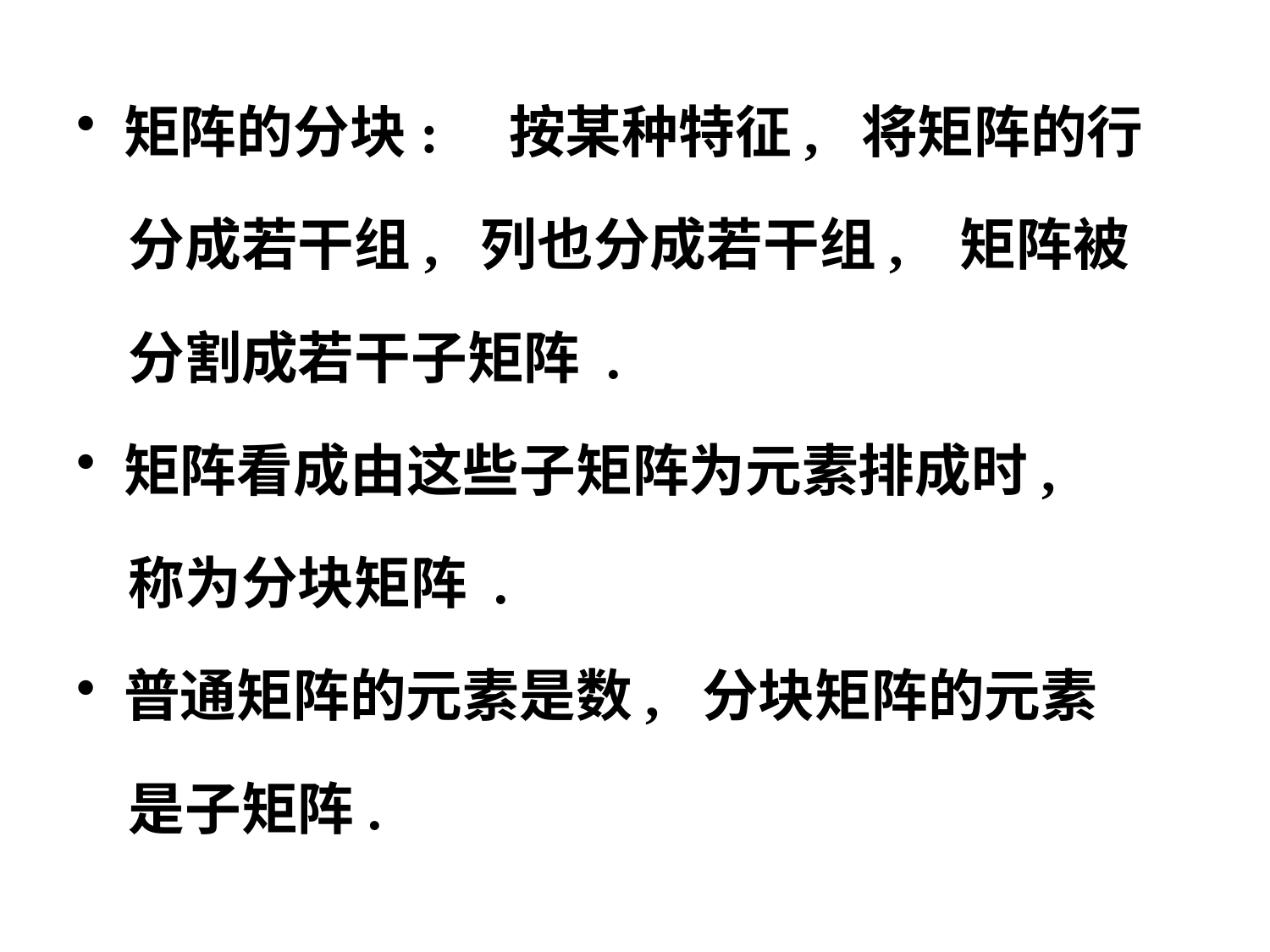

矩阵的分块:    按某种特征,  将矩阵的行
   分成若干组,  列也分成若干组,   矩阵被
   分割成若干子矩阵 .
矩阵看成由这些子矩阵为元素排成时,
   称为分块矩阵 .
普通矩阵的元素是数,  分块矩阵的元素
   是子矩阵.